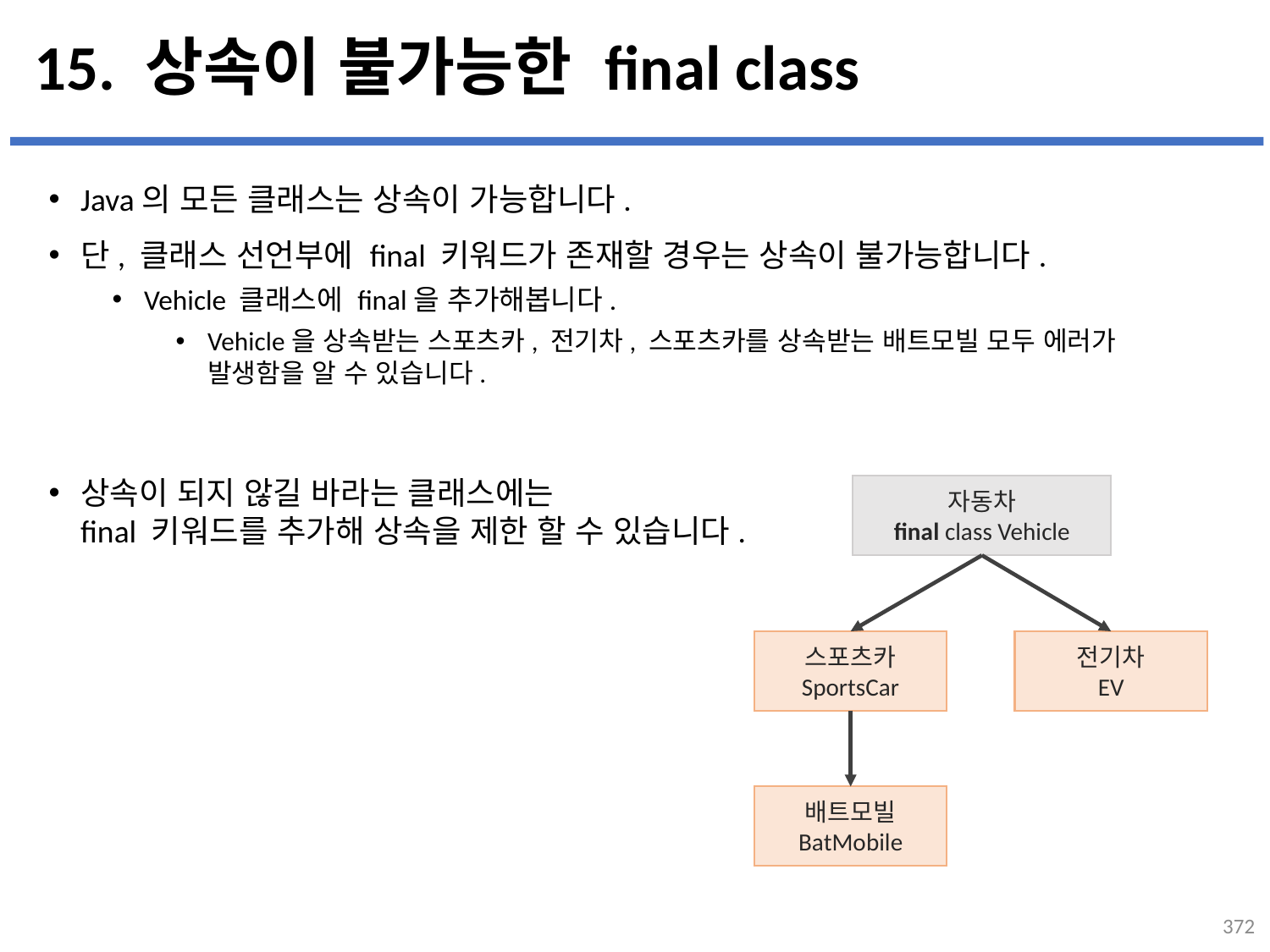

# 15. 상속이 불가능한 final class
Java의 모든 클래스는 상속이 가능합니다.
단, 클래스 선언부에 final 키워드가 존재할 경우는 상속이 불가능합니다.
Vehicle 클래스에 final을 추가해봅니다.
Vehicle을 상속받는 스포츠카, 전기차, 스포츠카를 상속받는 배트모빌 모두 에러가 발생함을 알 수 있습니다.

상속이 되지 않길 바라는 클래스에는
final 키워드를 추가해 상속을 제한 할 수 있습니다.
...

설명
자동차
final class Vehicle
스포츠카
SportsCar
전기차
EV
배트모빌
BatMobile
372